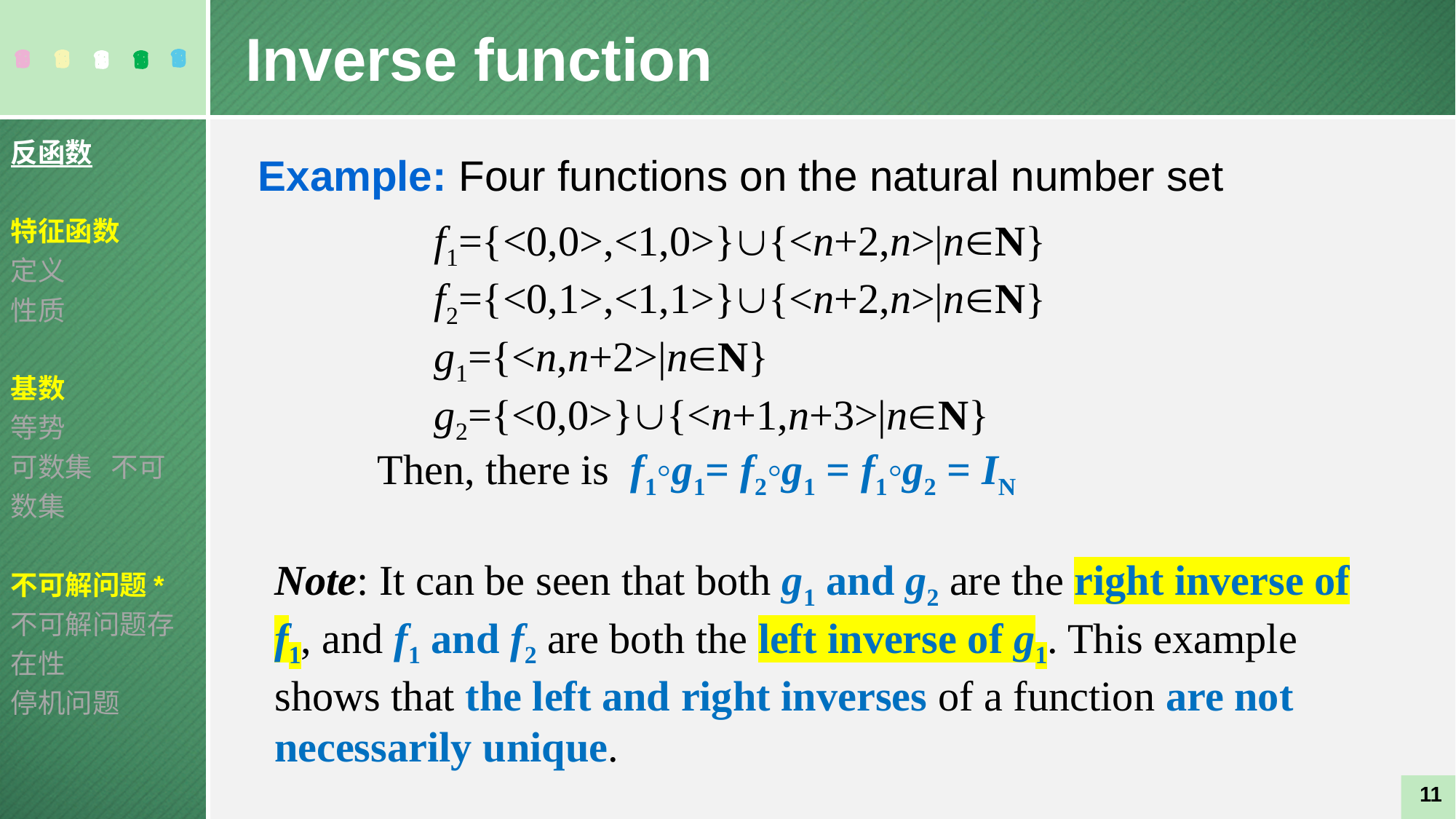

Inverse function

反函数

特征函数
定义
性质

基数
等势
可数集   不可数集

不可解问题*
不可解问题存在性
停机问题

Example: Four functions on the natural number set
f1={<0,0>,<1,0>}∪{<n+2,n>|n∈N}
f2={<0,1>,<1,1>}∪{<n+2,n>|n∈N}
g1={<n,n+2>|n∈N}
g2={<0,0>}∪{<n+1,n+3>|n∈N}
Then, there is  f1◦g1= f2◦g1 = f1◦g2 = IN
Note: It can be seen that both g1 and g2 are the right inverse of f1, and f1 and f2 are both the left inverse of g1. This example shows that the left and right inverses of a function are not necessarily unique.
11